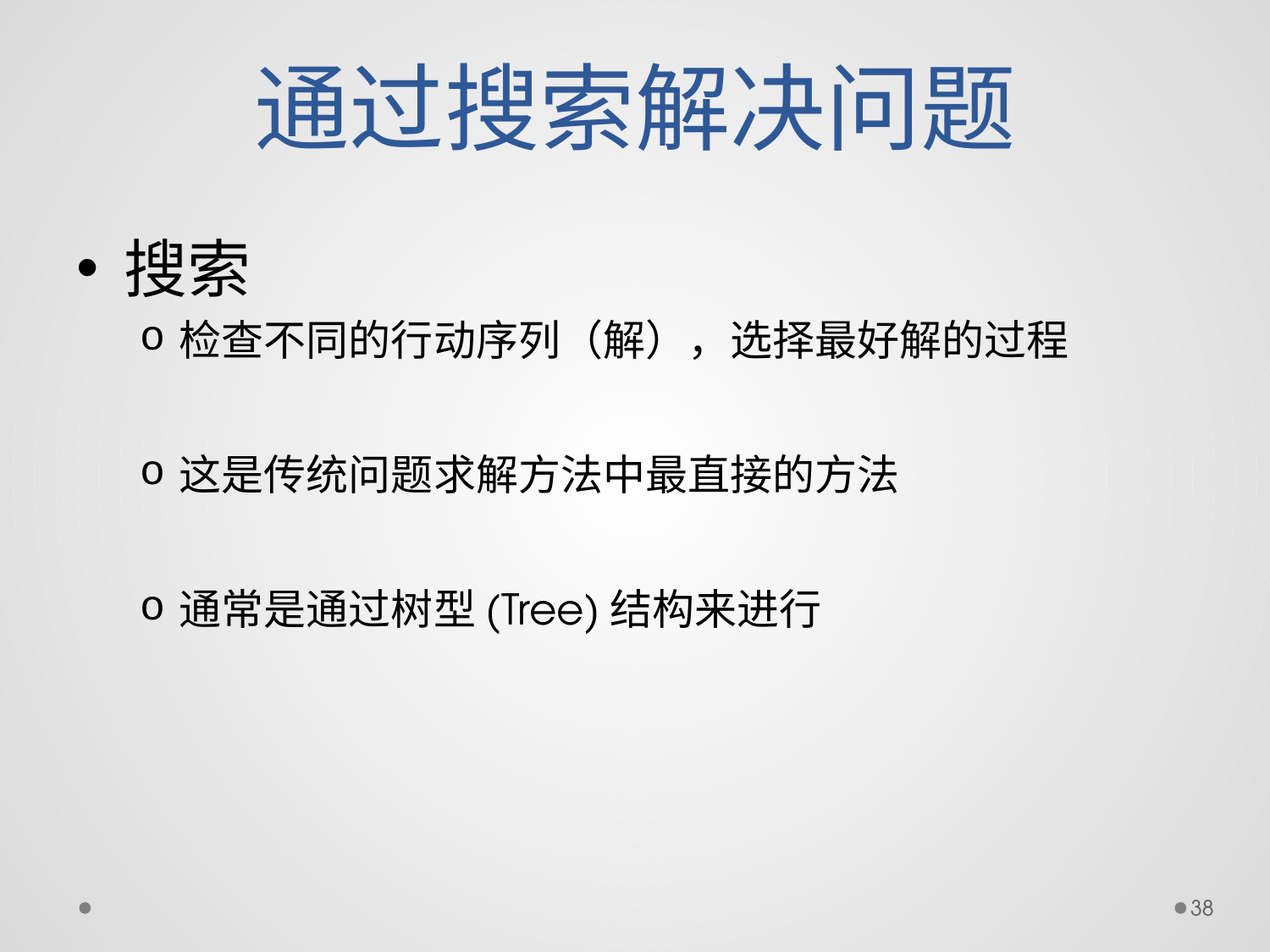

# 通过搜索解决问题
搜索
检查不同的行动序列（解），选择最好解的过程

这是传统问题求解方法中最直接的方法

通常是通过树型(Tree)结构来进行

38